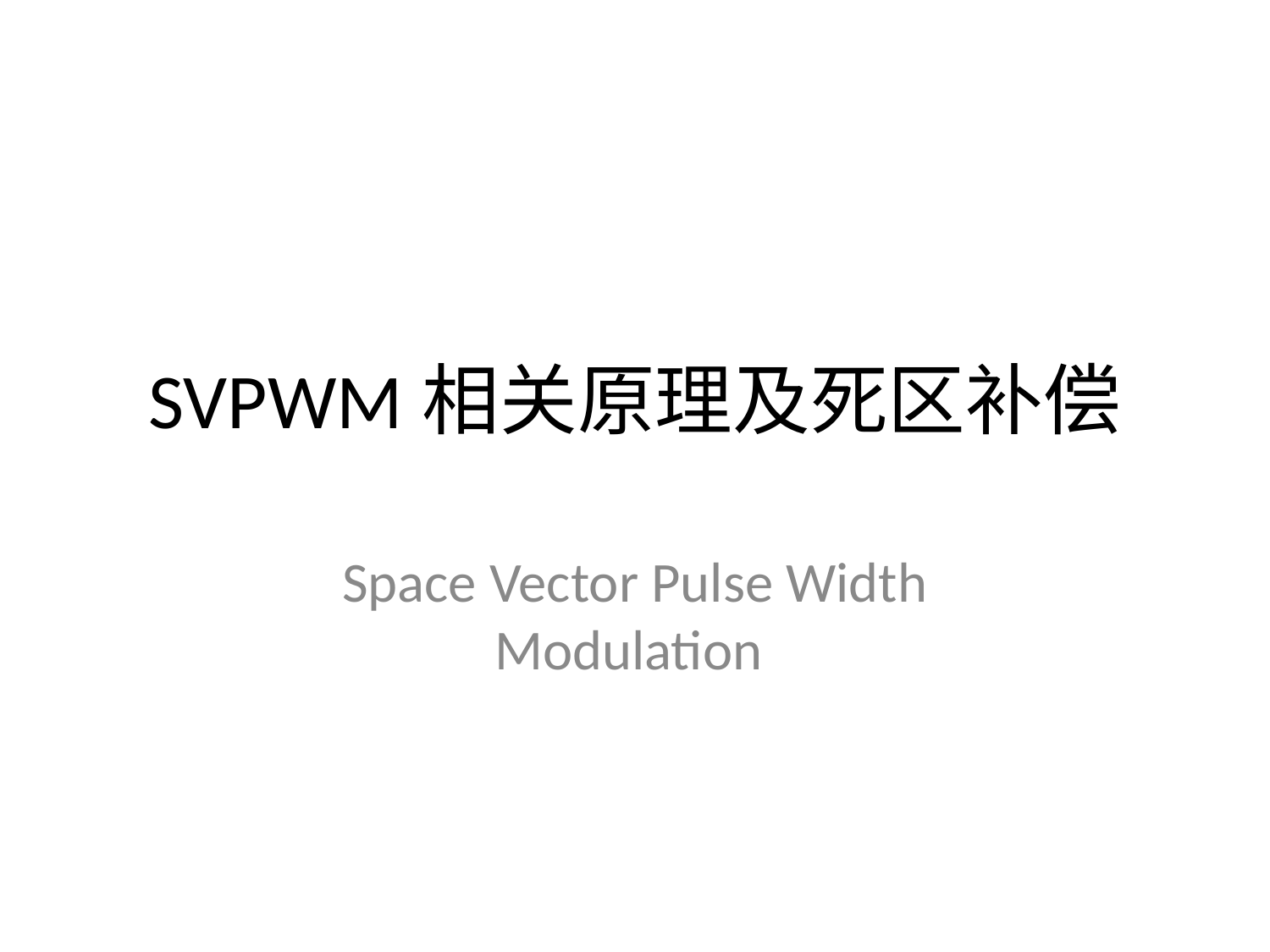

# SVPWM相关原理及死区补偿
Space Vector Pulse Width Modulation